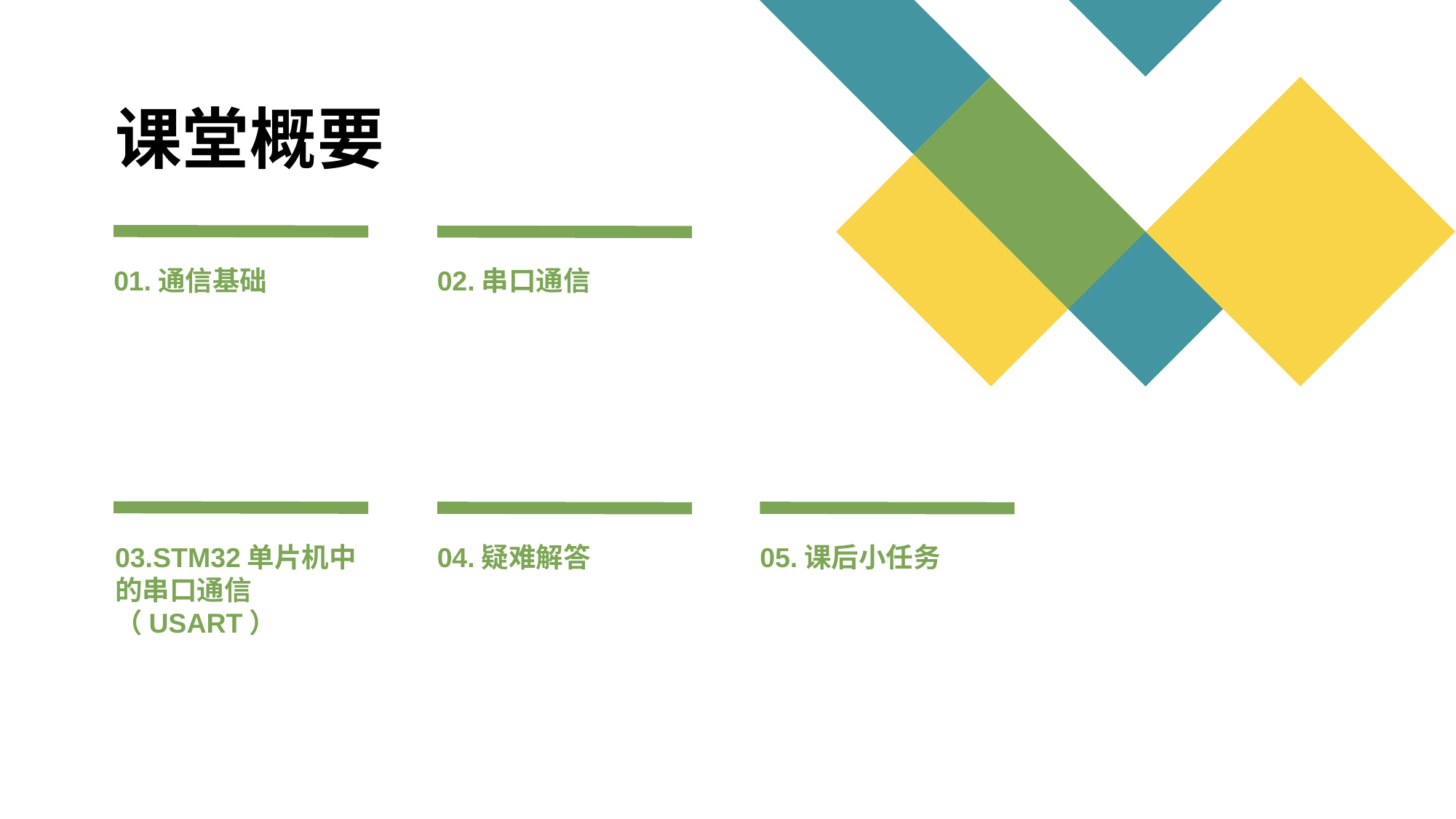

# 课堂概要
01.通信基础
02.串口通信
03.STM32单片机中的串口通信（USART）
04.疑难解答
05.课后小任务